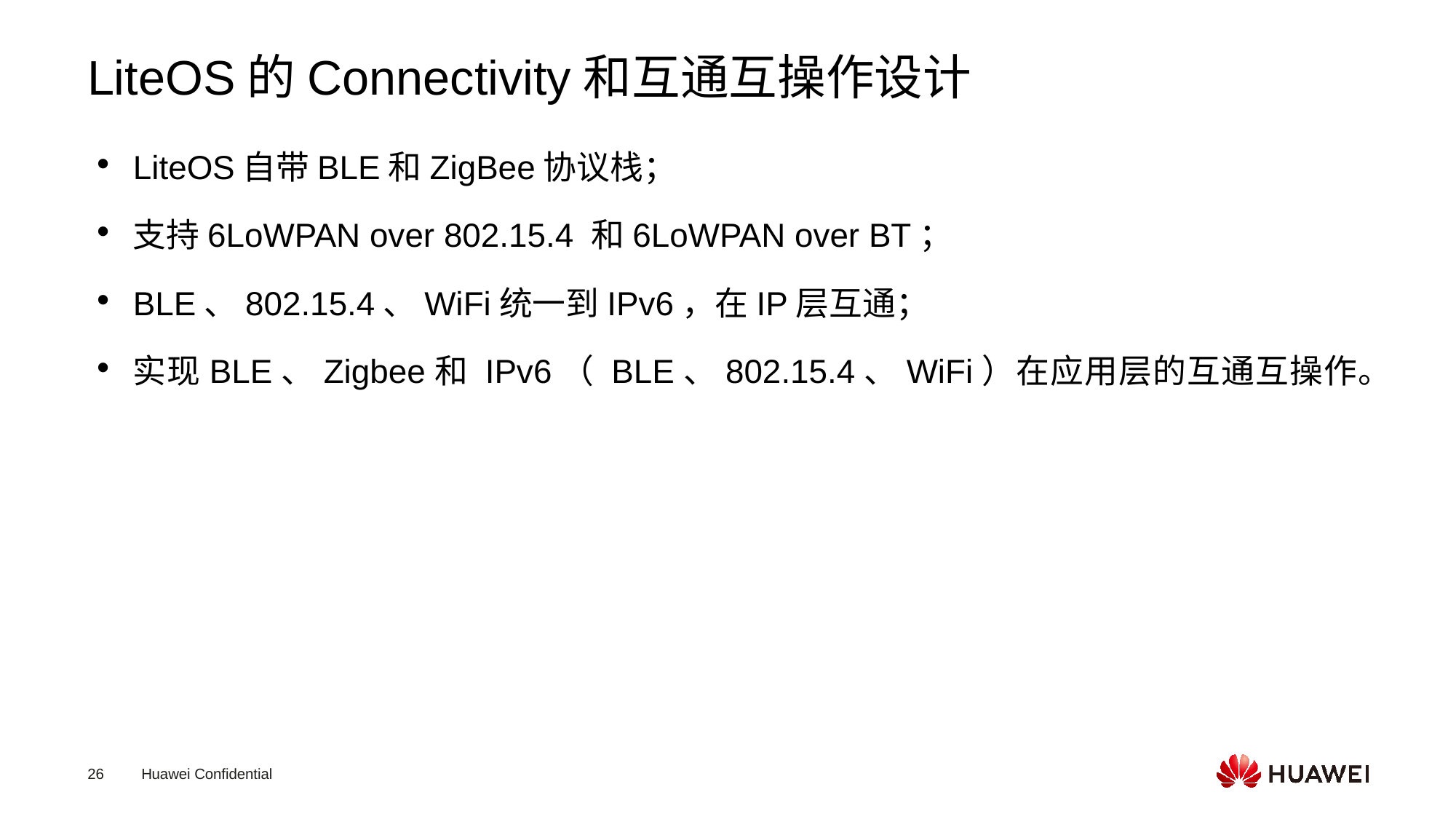

# LiteOS的Connectivity和互通互操作设计
LiteOS自带BLE和ZigBee协议栈；
支持6LoWPAN over 802.15.4 和6LoWPAN over BT；
BLE、802.15.4、WiFi统一到IPv6，在IP层互通；
实现BLE、Zigbee和 IPv6（ BLE、802.15.4、WiFi）在应用层的互通互操作。